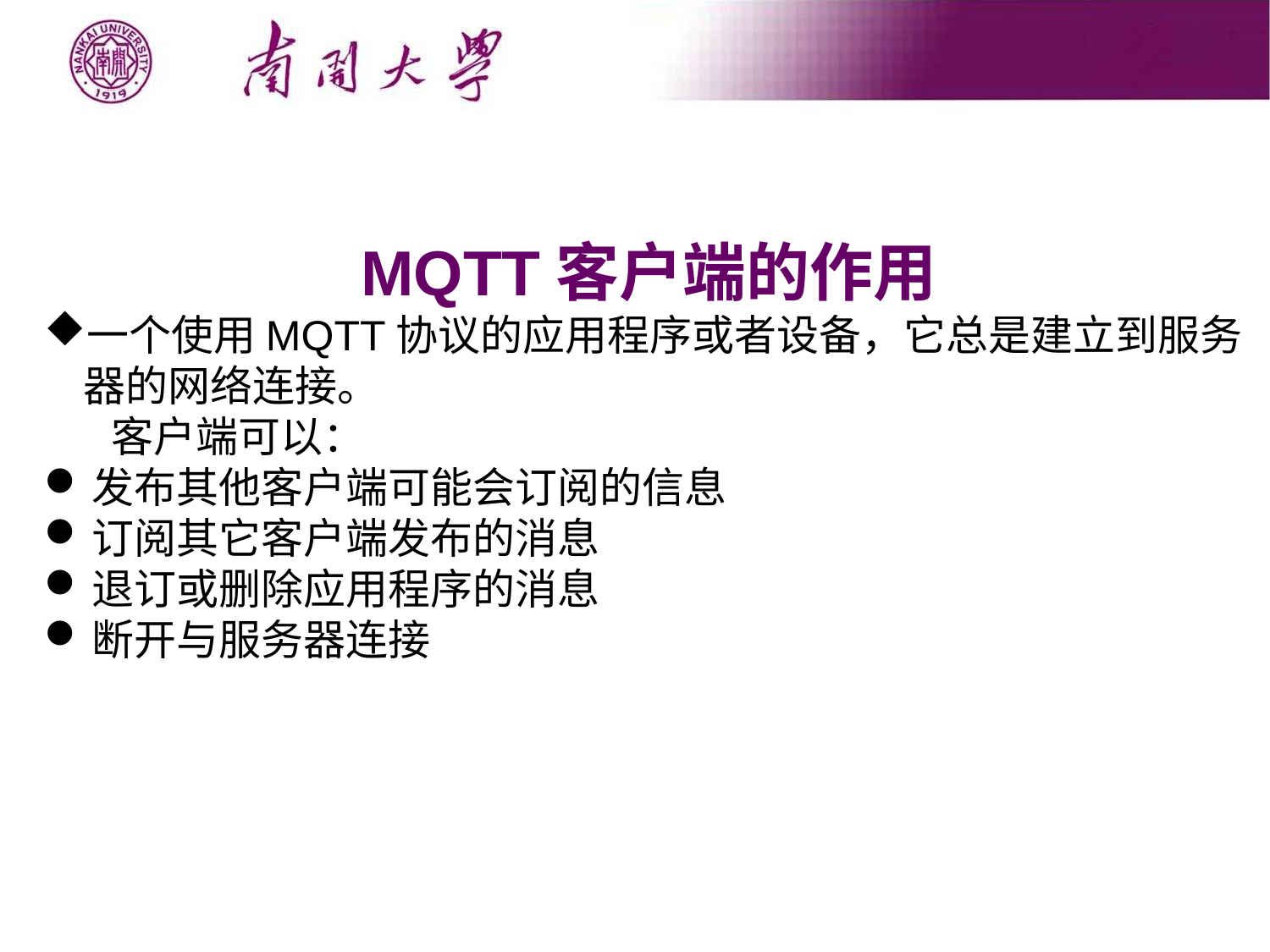

MQTT客户端的作用
一个使用MQTT协议的应用程序或者设备，它总是建立到服务器的网络连接。
      客户端可以：
发布其他客户端可能会订阅的信息
订阅其它客户端发布的消息
退订或删除应用程序的消息
断开与服务器连接